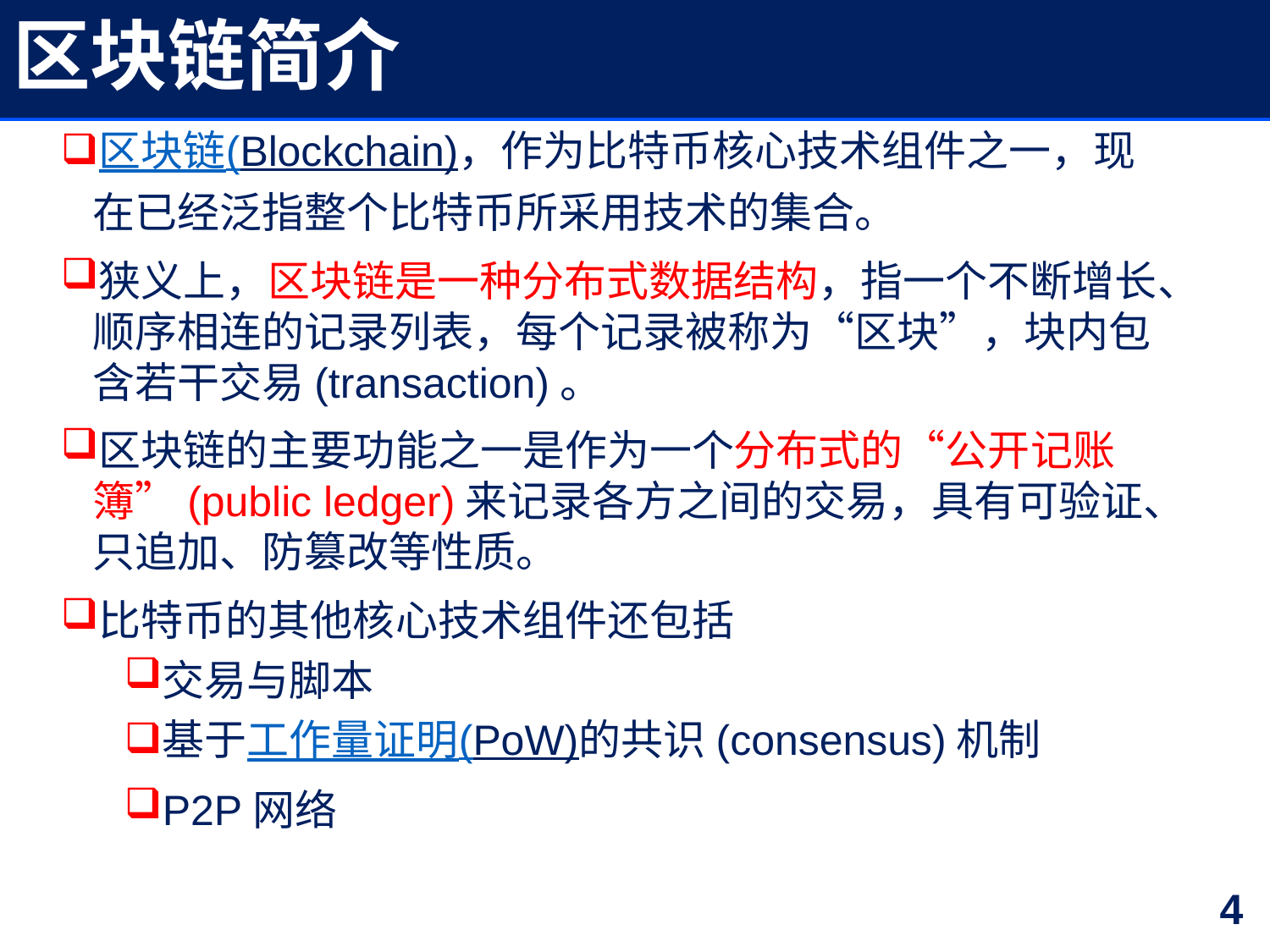

# 区块链简介
区块链(Blockchain)，作为比特币核心技术组件之一，现在已经泛指整个比特币所采用技术的集合。
狭义上，区块链是一种分布式数据结构，指一个不断增长、顺序相连的记录列表，每个记录被称为“区块”，块内包含若干交易(transaction)。
区块链的主要功能之一是作为一个分布式的“公开记账簿”(public ledger)来记录各方之间的交易，具有可验证、只追加、防篡改等性质。
比特币的其他核心技术组件还包括
交易与脚本
基于工作量证明(PoW)的共识(consensus)机制
P2P网络

4